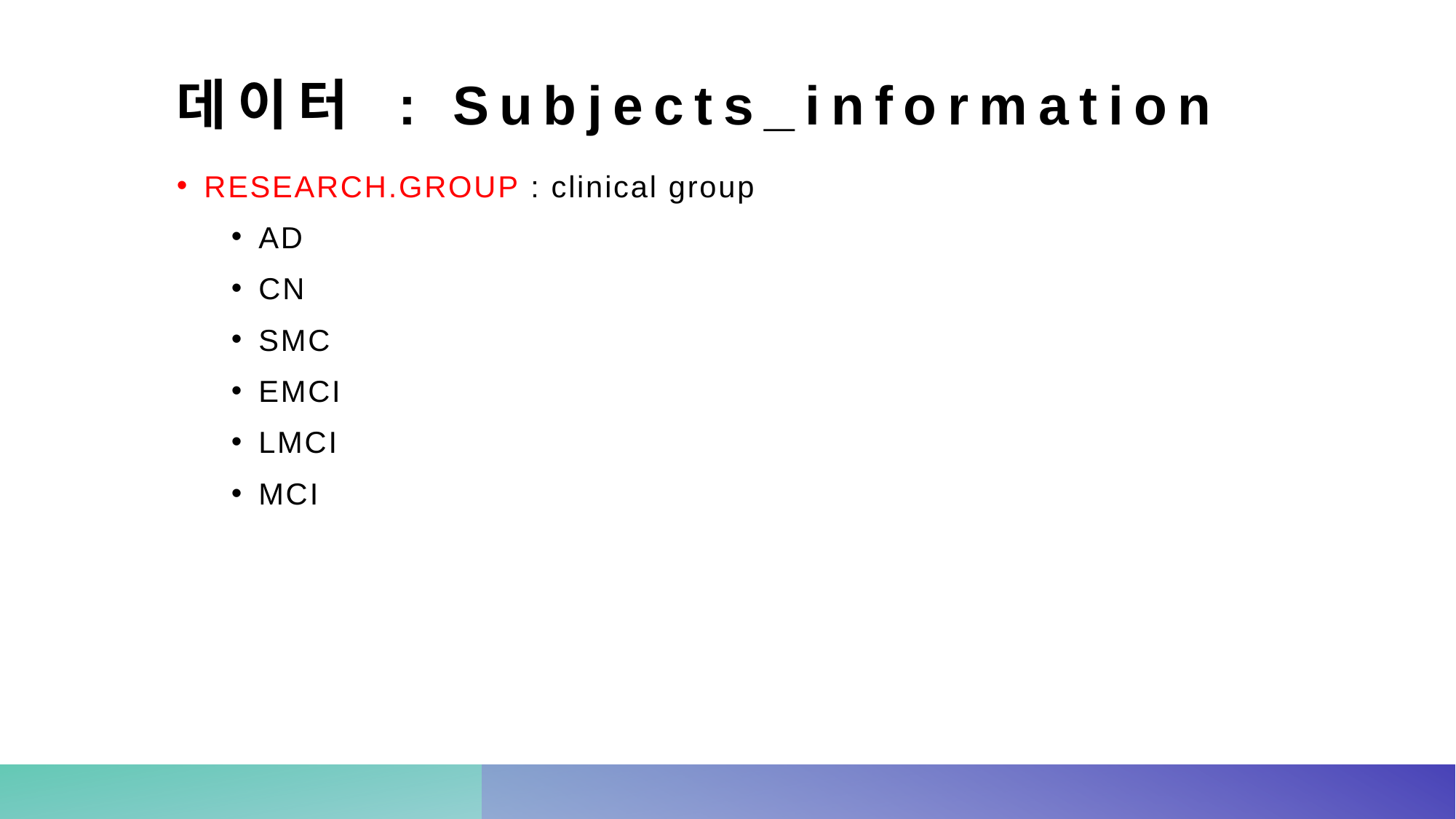

# 데이터 : Subjects_information
RESEARCH.GROUP : clinical group
AD
CN
SMC
EMCI
LMCI
MCI